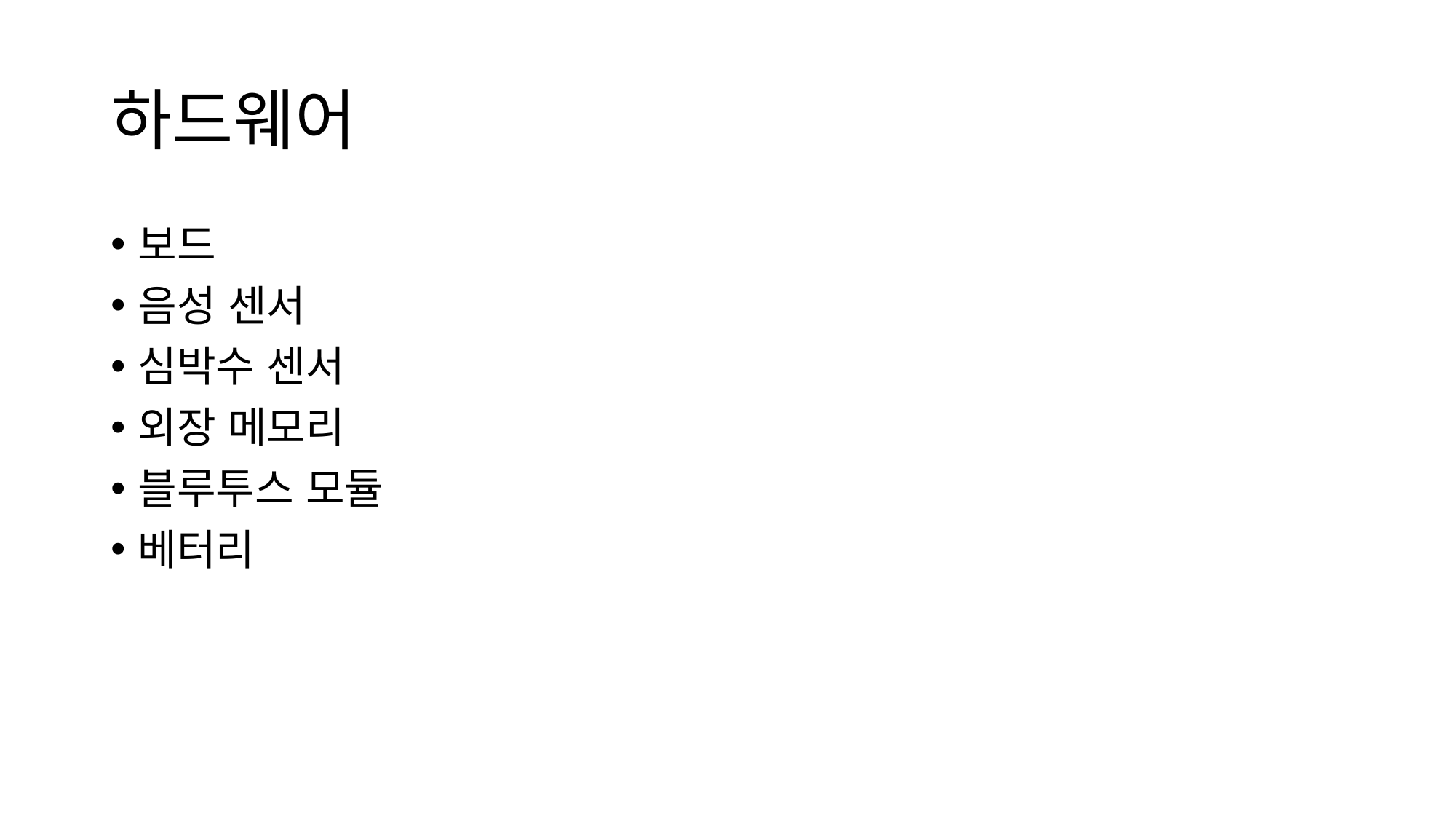

# 하드웨어
보드
음성 센서
심박수 센서
외장 메모리
블루투스 모듈
베터리